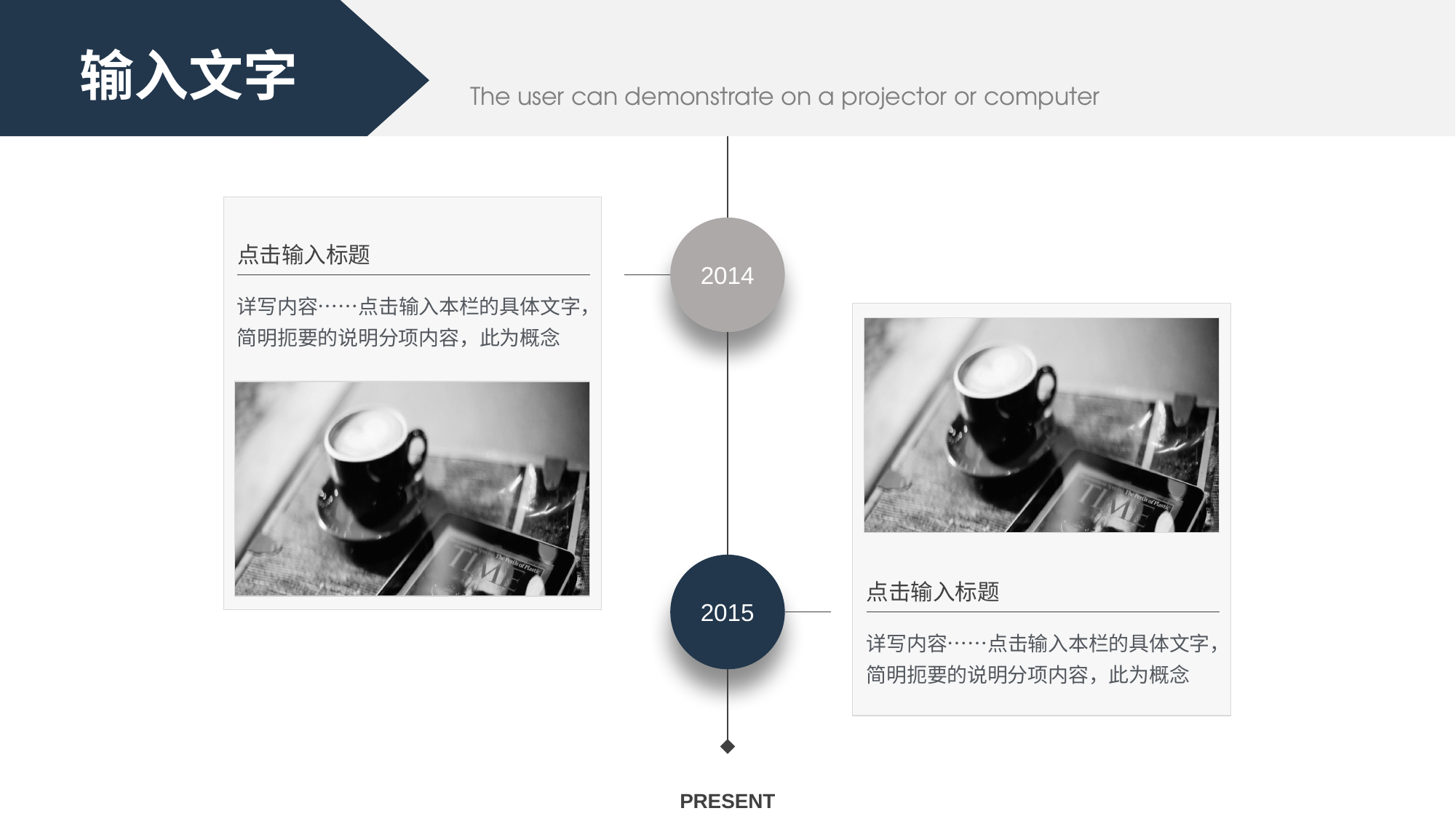

输入文字

The user can demonstrate on a projector or computer

2014
点击输入标题
详写内容……点击输入本栏的具体文字，简明扼要的说明分项内容，此为概念

2015
点击输入标题
详写内容……点击输入本栏的具体文字，简明扼要的说明分项内容，此为概念
PRESENT